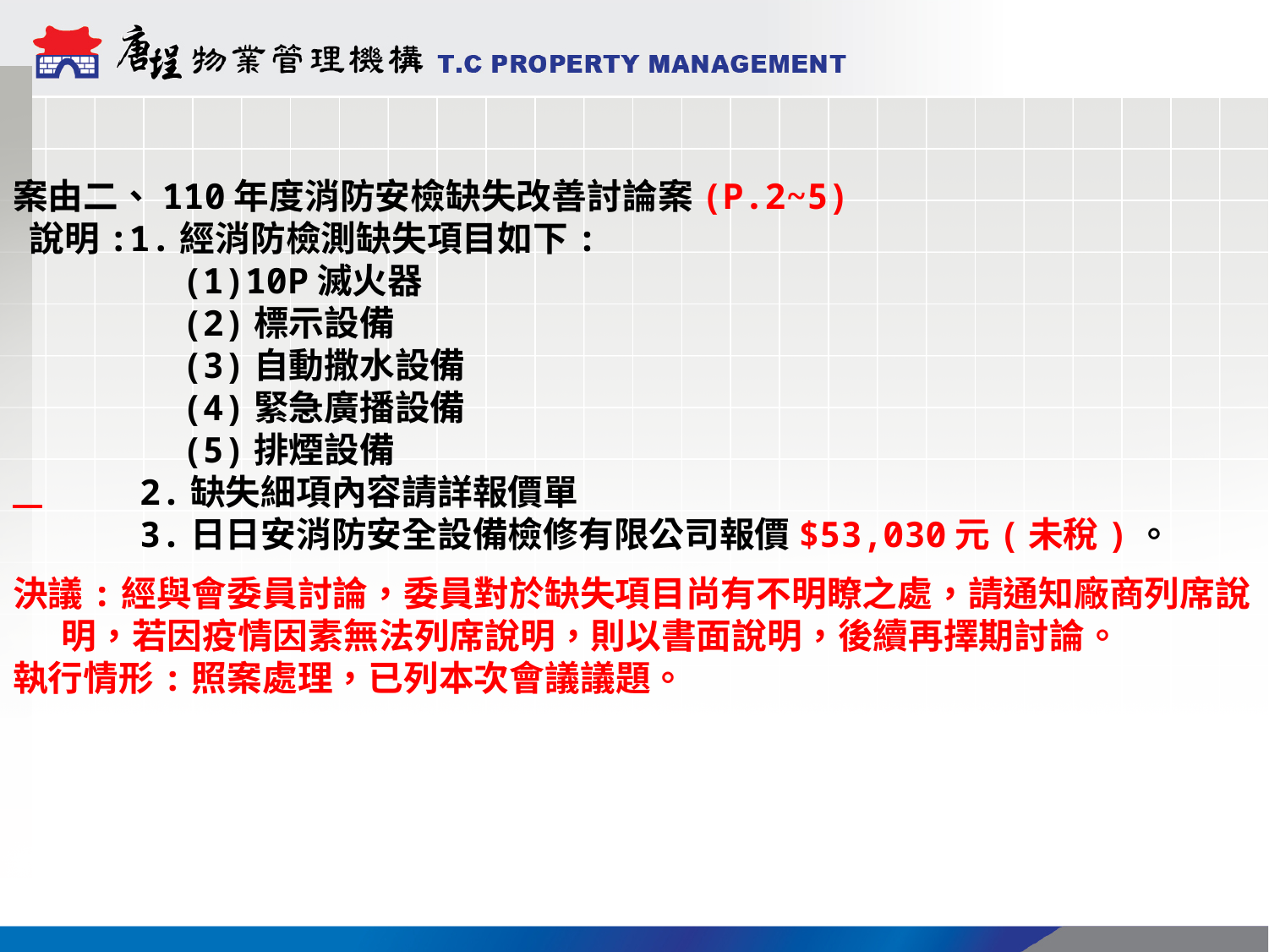

案由二、110年度消防安檢缺失改善討論案(P.2~5)
 說明:1.經消防檢測缺失項目如下:
        (1)10P滅火器
        (2)標示設備
        (3)自動撒水設備
        (4)緊急廣播設備
        (5)排煙設備
      2.缺失細項內容請詳報價單
      3.日日安消防安全設備檢修有限公司報價$53,030元(未稅)。

決議:經與會委員討論，委員對於缺失項目尚有不明瞭之處，請通知廠商列席說
     明，若因疫情因素無法列席說明，則以書面說明，後續再擇期討論。
執行情形:照案處理，已列本次會議議題。